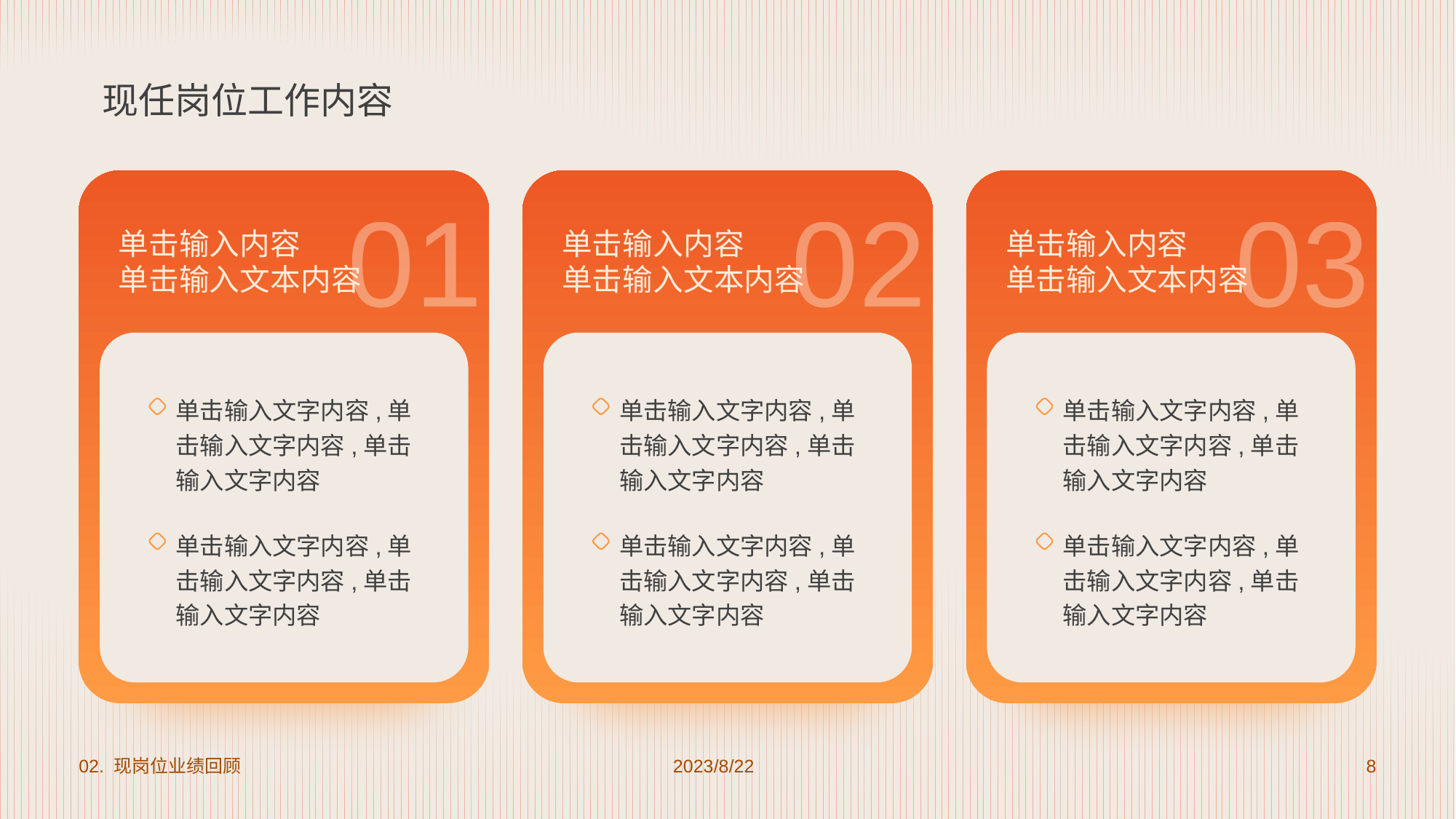

# 现任岗位工作内容

01

单击输入内容
单击输入文本内容

单击输入文字内容,单击输入文字内容,单击输入文字内容

单击输入文字内容,单击输入文字内容,单击输入文字内容

02

单击输入内容
单击输入文本内容

单击输入文字内容,单击输入文字内容,单击输入文字内容

单击输入文字内容,单击输入文字内容,单击输入文字内容

03

单击输入内容
单击输入文本内容

单击输入文字内容,单击输入文字内容,单击输入文字内容

单击输入文字内容,单击输入文字内容,单击输入文字内容

02. 现岗位业绩回顾
2023/8/22
8